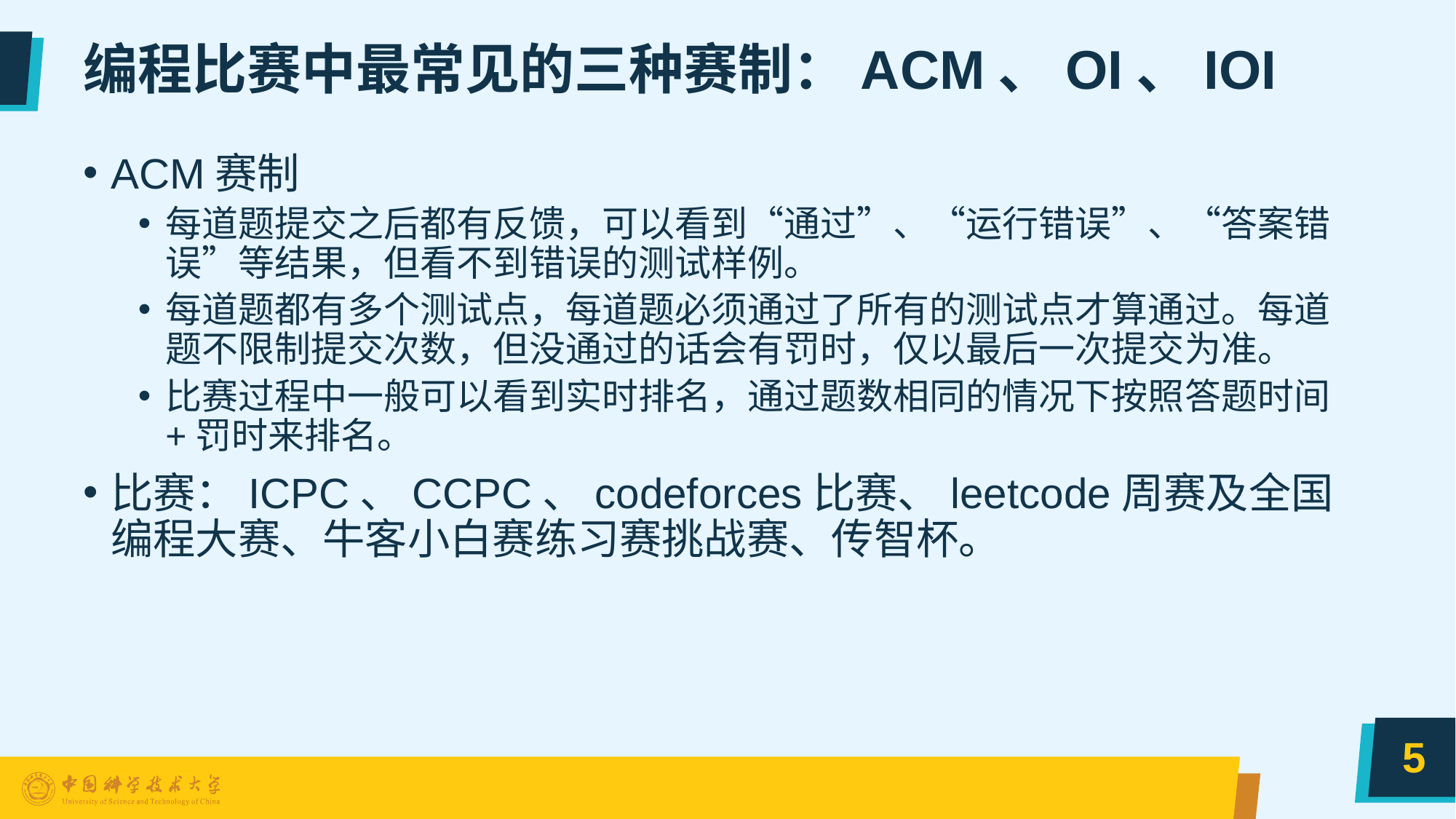

# 编程⽐赛中最常见的三种赛制：ACM、OI、IOI
ACM赛制
每道题提交之后都有反馈，可以看到“通过”、“运⾏错误”、“答案错误”等结果，但看不到错误的测试样例。
每道题都有多个测试点，每道题必须通过了所有的测试点才算通过。每道题不限制提交次数，但没通过的话会有罚时，仅以最后⼀次提交为准。
比赛过程中⼀般可以看到实时排名，通过题数相同的情况下按照答题时间+罚时来排名。
比赛：ICPC、CCPC、codeforces⽐赛、leetcode周赛及全国编程⼤赛、牛客小白赛练习赛挑战赛、传智杯。
5